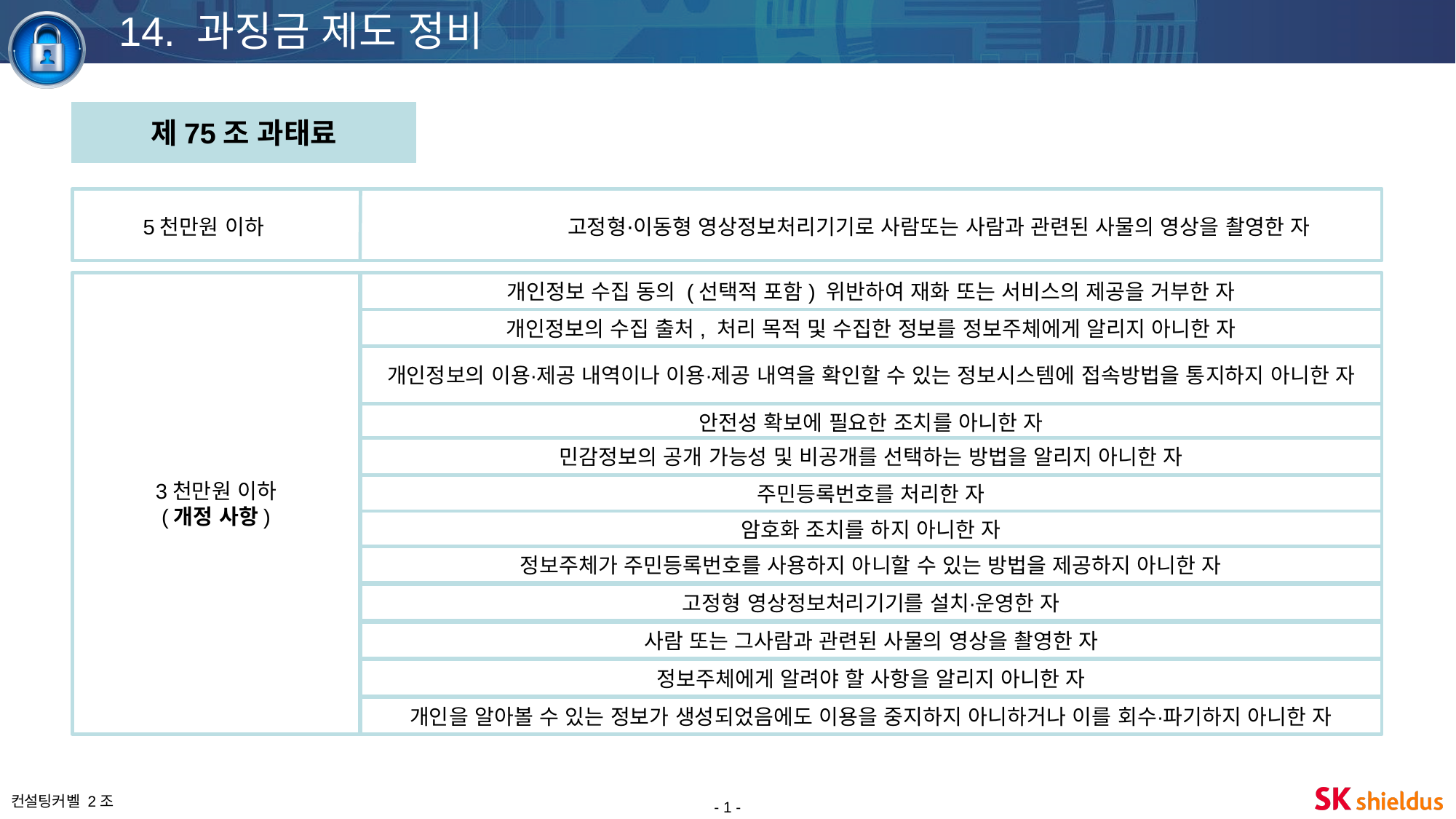

14. 과징금 제도 정비

제75조 과태료
          5천만원 이하			        고정형∙이동형 영상정보처리기기로 사람또는 사람과 관련된 사물의 영상을 촬영한 자
3천만원 이하
(개정 사항)
개인정보 수집 동의 (선택적 포함) 위반하여 재화 또는 서비스의 제공을 거부한 자
개인정보의 수집 출처, 처리 목적 및 수집한 정보를 정보주체에게 알리지 아니한 자
개인정보의 이용∙제공 내역이나 이용∙제공 내역을 확인할 수 있는 정보시스템에 접속방법을 통지하지 아니한 자
안전성 확보에 필요한 조치를 아니한 자
민감정보의 공개 가능성 및 비공개를 선택하는 방법을 알리지 아니한 자
주민등록번호를 처리한 자
암호화 조치를 하지 아니한 자
정보주체가 주민등록번호를 사용하지 아니할 수 있는 방법을 제공하지 아니한 자
고정형 영상정보처리기기를 설치∙운영한 자
사람 또는 그사람과 관련된 사물의 영상을 촬영한 자
정보주체에게 알려야 할 사항을 알리지 아니한 자
개인을 알아볼 수 있는 정보가 생성되었음에도 이용을 중지하지 아니하거나 이를 회수∙파기하지 아니한 자
- 1 -